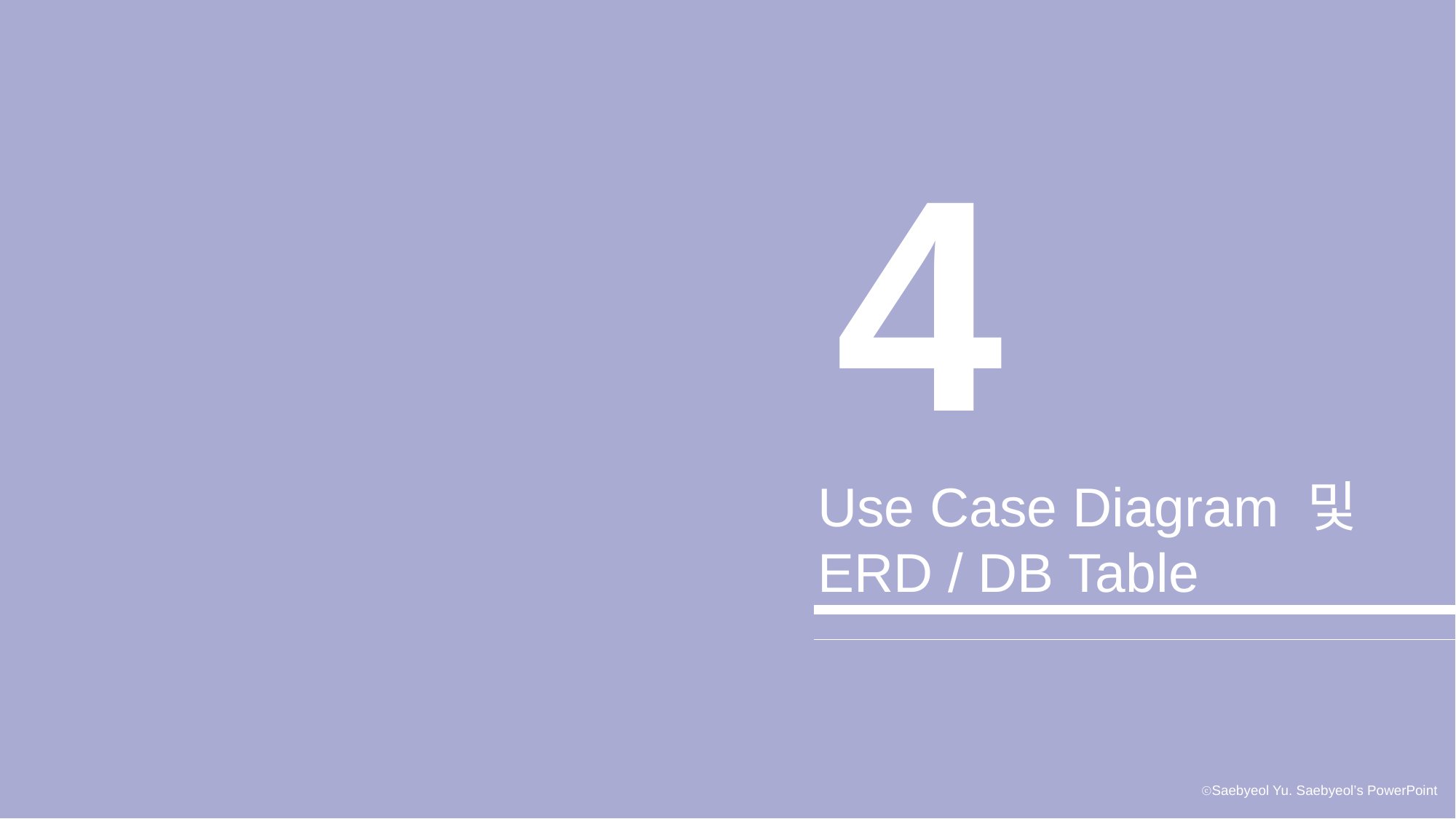

4
Use Case Diagram 및
ERD / DB Table